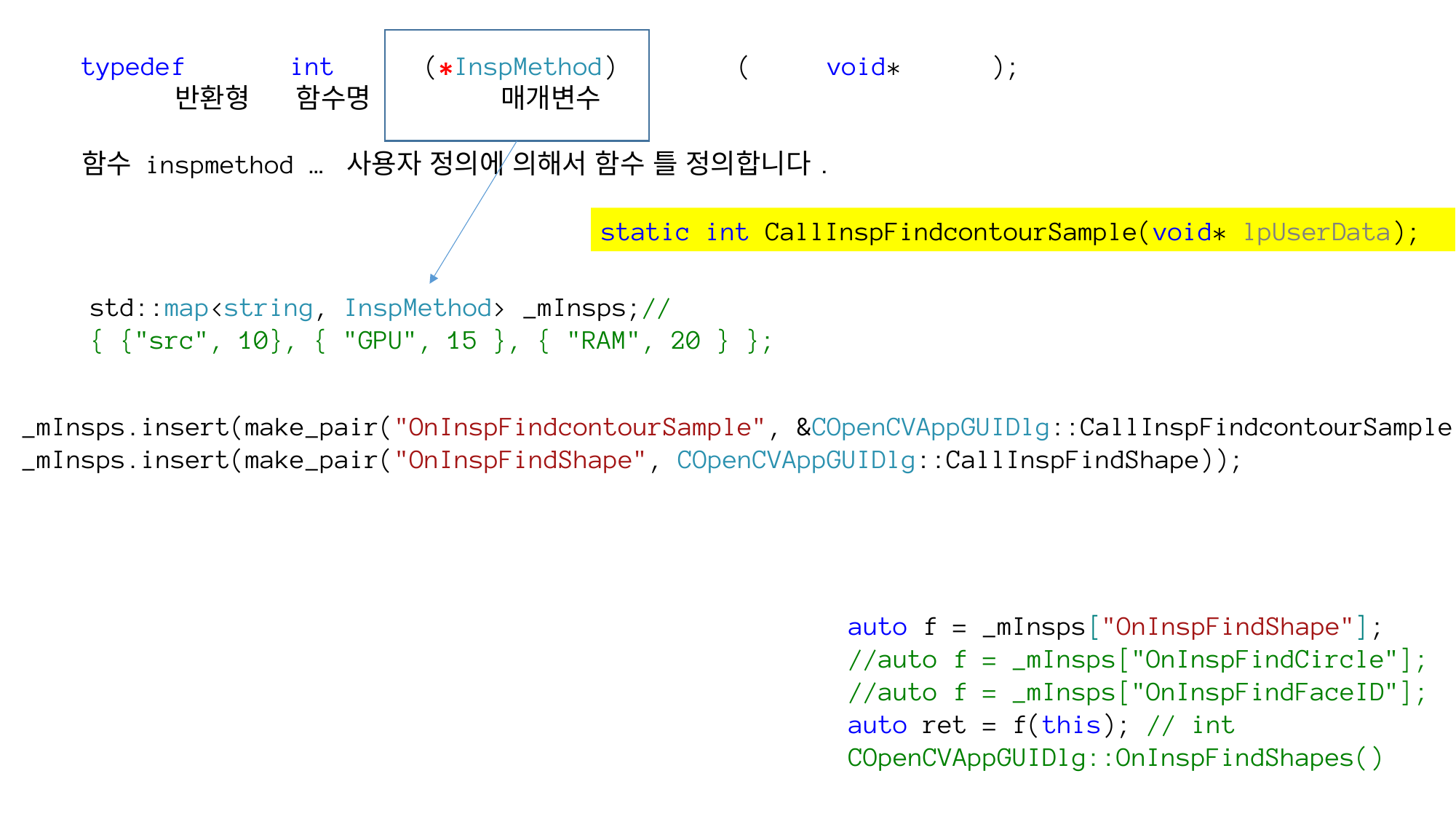

typedef       int      (*InspMethod)        (     void*      );
              반환형      함수명                 매개변수

함수 inspmethod … 사용자 정의에 의해서 함수 틀 정의합니다.
static int CallInspFindcontourSample(void* lpUserData);
std::map<string, InspMethod> _mInsps;// { {"src", 10}, { "GPU", 15 }, { "RAM", 20 } };
_mInsps.insert(make_pair("OnInspFindcontourSample", &COpenCVAppGUIDlg::CallInspFindcontourSample));
_mInsps.insert(make_pair("OnInspFindShape", COpenCVAppGUIDlg::CallInspFindShape));

auto f = _mInsps["OnInspFindShape"];
//auto f = _mInsps["OnInspFindCircle"];
//auto f = _mInsps["OnInspFindFaceID"];
auto ret = f(this); // int COpenCVAppGUIDlg::OnInspFindShapes()